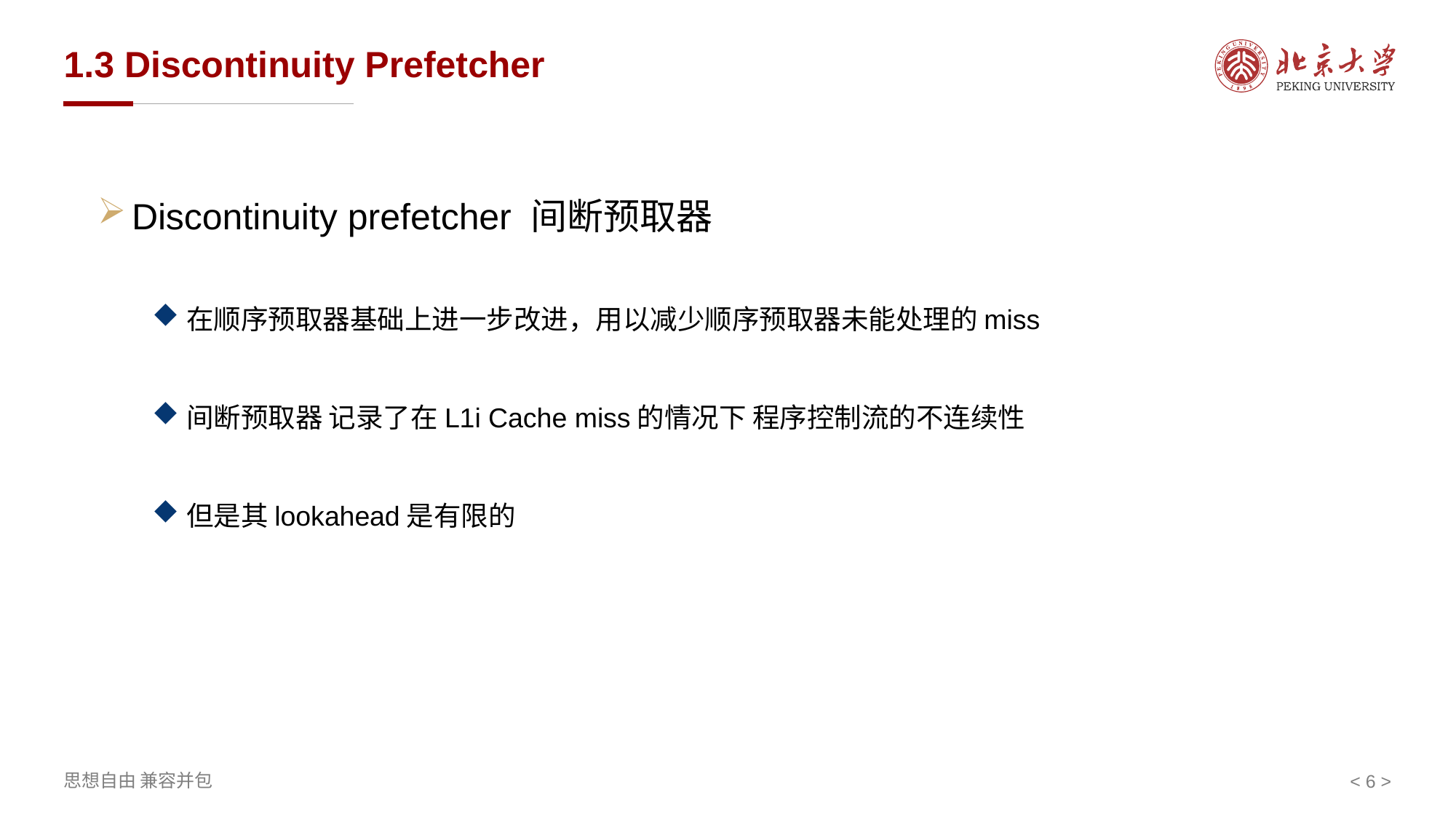

# 1.3 Discontinuity Prefetcher
Discontinuity prefetcher 间断预取器
在顺序预取器基础上进一步改进，用以减少顺序预取器未能处理的miss
间断预取器 记录了在L1i Cache miss的情况下 程序控制流的不连续性
但是其lookahead是有限的
< 6 >